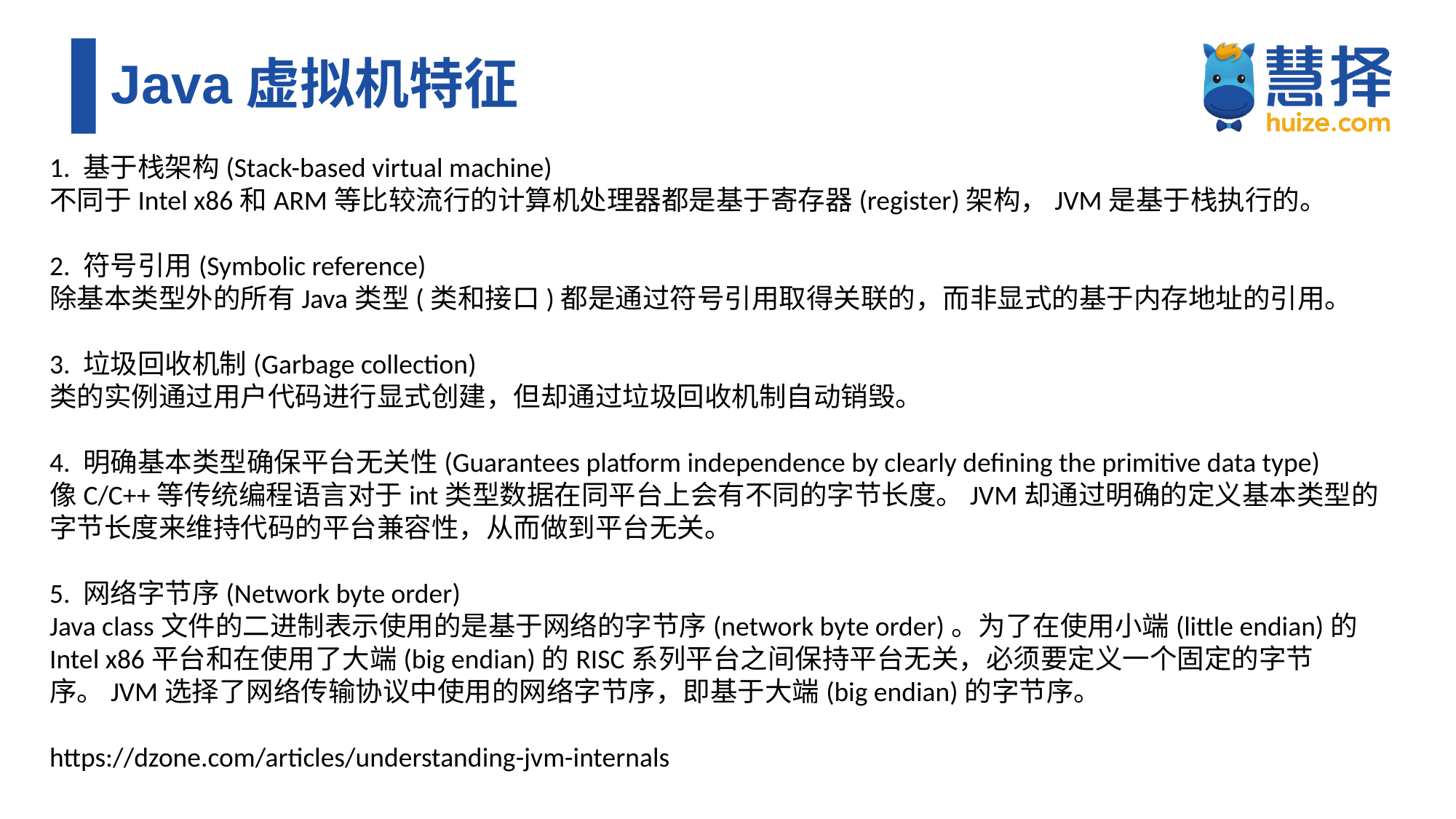

# Java虚拟机特征
1. 基于栈架构(Stack-based virtual machine)
不同于Intel x86和ARM等比较流行的计算机处理器都是基于寄存器(register)架构，JVM是基于栈执行的。

2. 符号引用(Symbolic reference)
除基本类型外的所有Java类型(类和接口)都是通过符号引用取得关联的，而非显式的基于内存地址的引用。

3. 垃圾回收机制(Garbage collection)
类的实例通过用户代码进行显式创建，但却通过垃圾回收机制自动销毁。

4. 明确基本类型确保平台无关性(Guarantees platform independence by clearly defining the primitive data type)
像C/C++等传统编程语言对于int类型数据在同平台上会有不同的字节长度。JVM却通过明确的定义基本类型的字节长度来维持代码的平台兼容性，从而做到平台无关。

5. 网络字节序(Network byte order)
Java class文件的二进制表示使用的是基于网络的字节序(network byte order)。为了在使用小端(little endian)的Intel x86平台和在使用了大端(big endian)的RISC系列平台之间保持平台无关，必须要定义一个固定的字节序。JVM选择了网络传输协议中使用的网络字节序，即基于大端(big endian)的字节序。

https://dzone.com/articles/understanding-jvm-internals